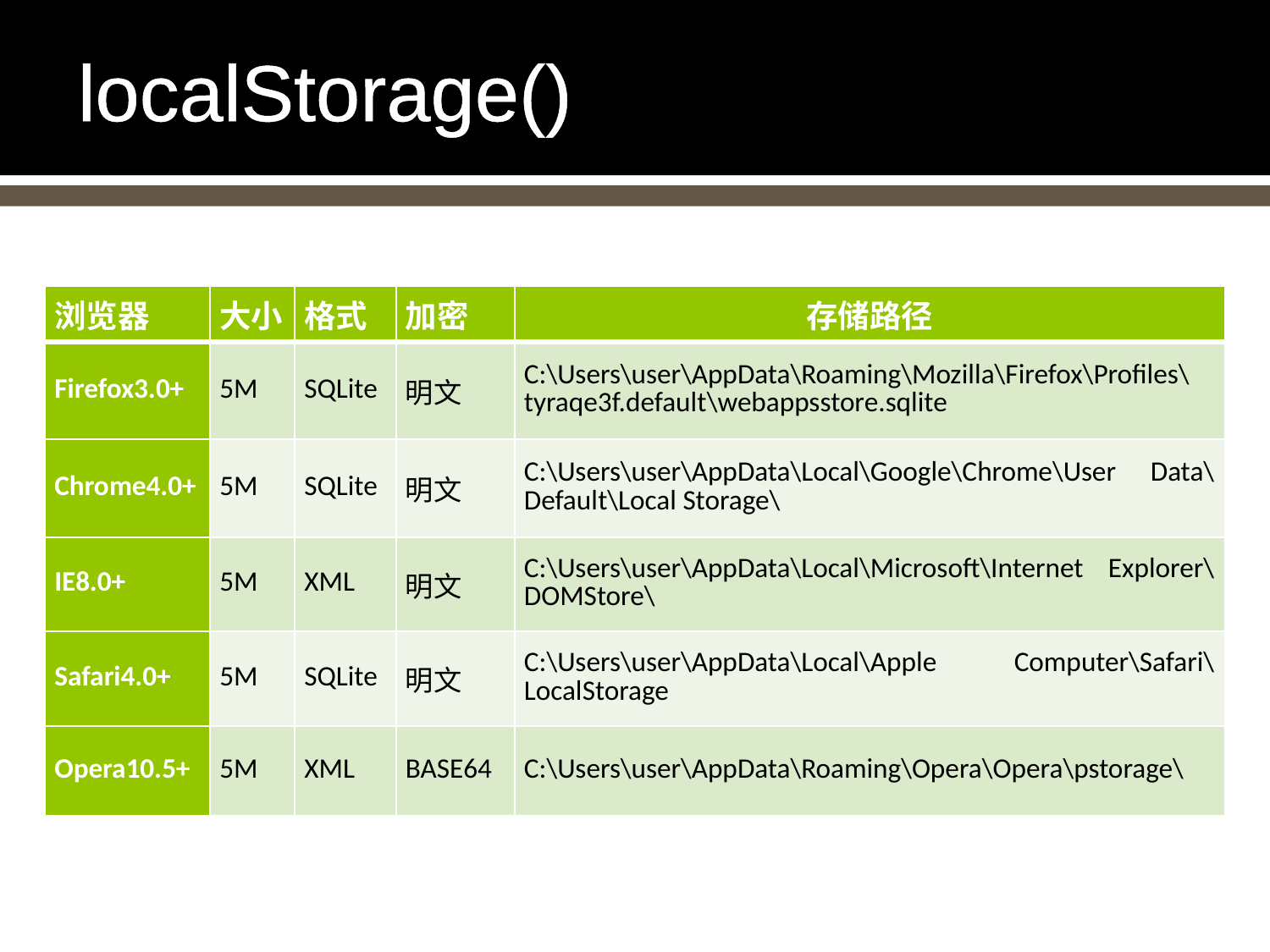

# localStorage()
| 浏览器 | 大小 | 格式 | 加密 | 存储路径 |
| --- | --- | --- | --- | --- |
| Firefox3.0+ | 5M | SQLite | 明文 | C:\Users\user\AppData\Roaming\Mozilla\Firefox\Profiles\tyraqe3f.default\webappsstore.sqlite |
| Chrome4.0+ | 5M | SQLite | 明文 | C:\Users\user\AppData\Local\Google\Chrome\User Data\Default\Local Storage\ |
| IE8.0+ | 5M | XML | 明文 | C:\Users\user\AppData\Local\Microsoft\Internet Explorer\DOMStore\ |
| Safari4.0+ | 5M | SQLite | 明文 | C:\Users\user\AppData\Local\Apple Computer\Safari\LocalStorage |
| Opera10.5+ | 5M | XML | BASE64 | C:\Users\user\AppData\Roaming\Opera\Opera\pstorage\ |